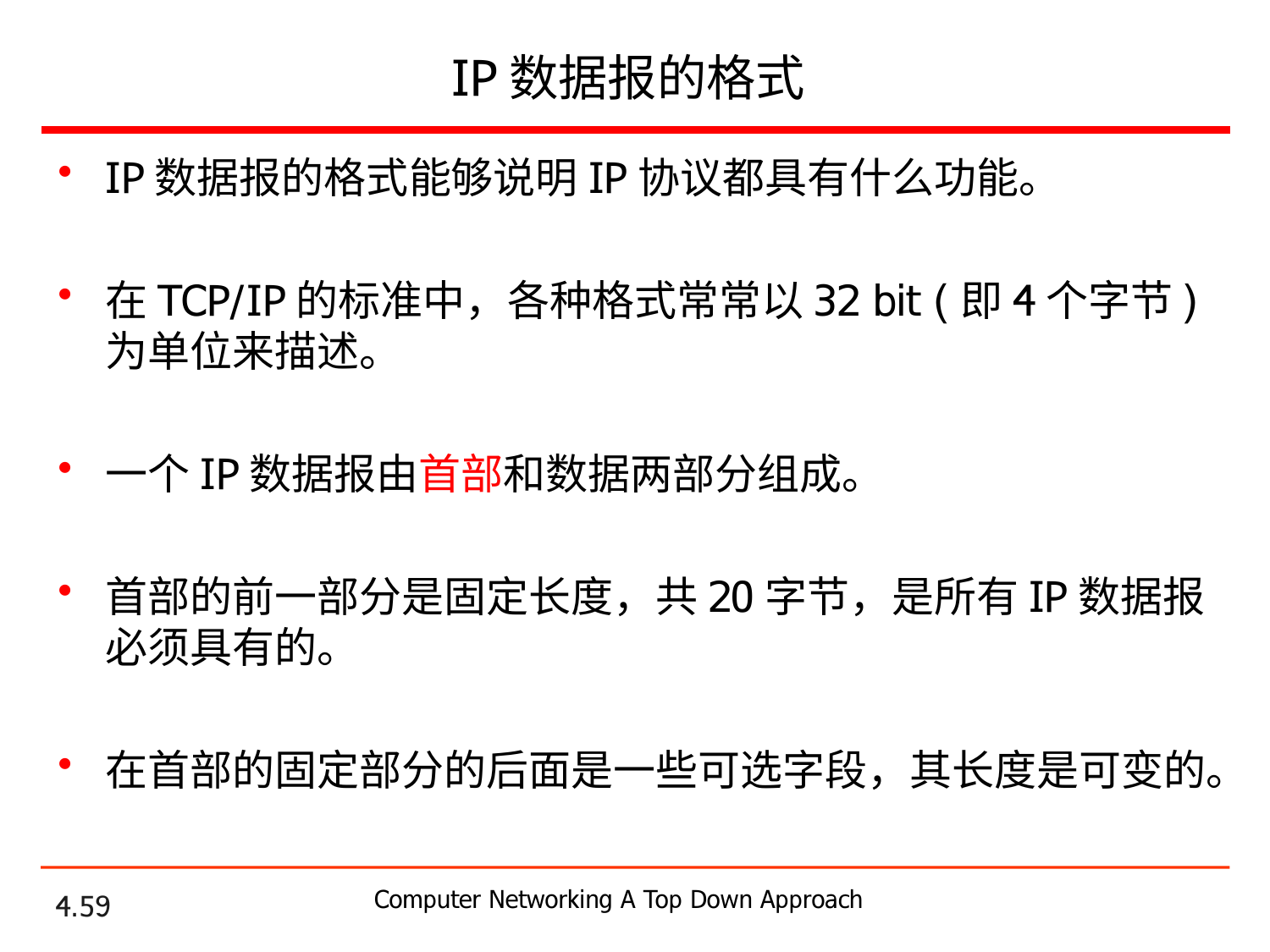

# IP数据报的格式
IP数据报的格式能够说明IP协议都具有什么功能。

在TCP/IP的标准中，各种格式常常以32 bit (即4个字节) 为单位来描述。

一个IP数据报由首部和数据两部分组成。

首部的前一部分是固定长度，共20字节，是所有IP数据报必须具有的。

在首部的固定部分的后面是一些可选字段，其长度是可变的。